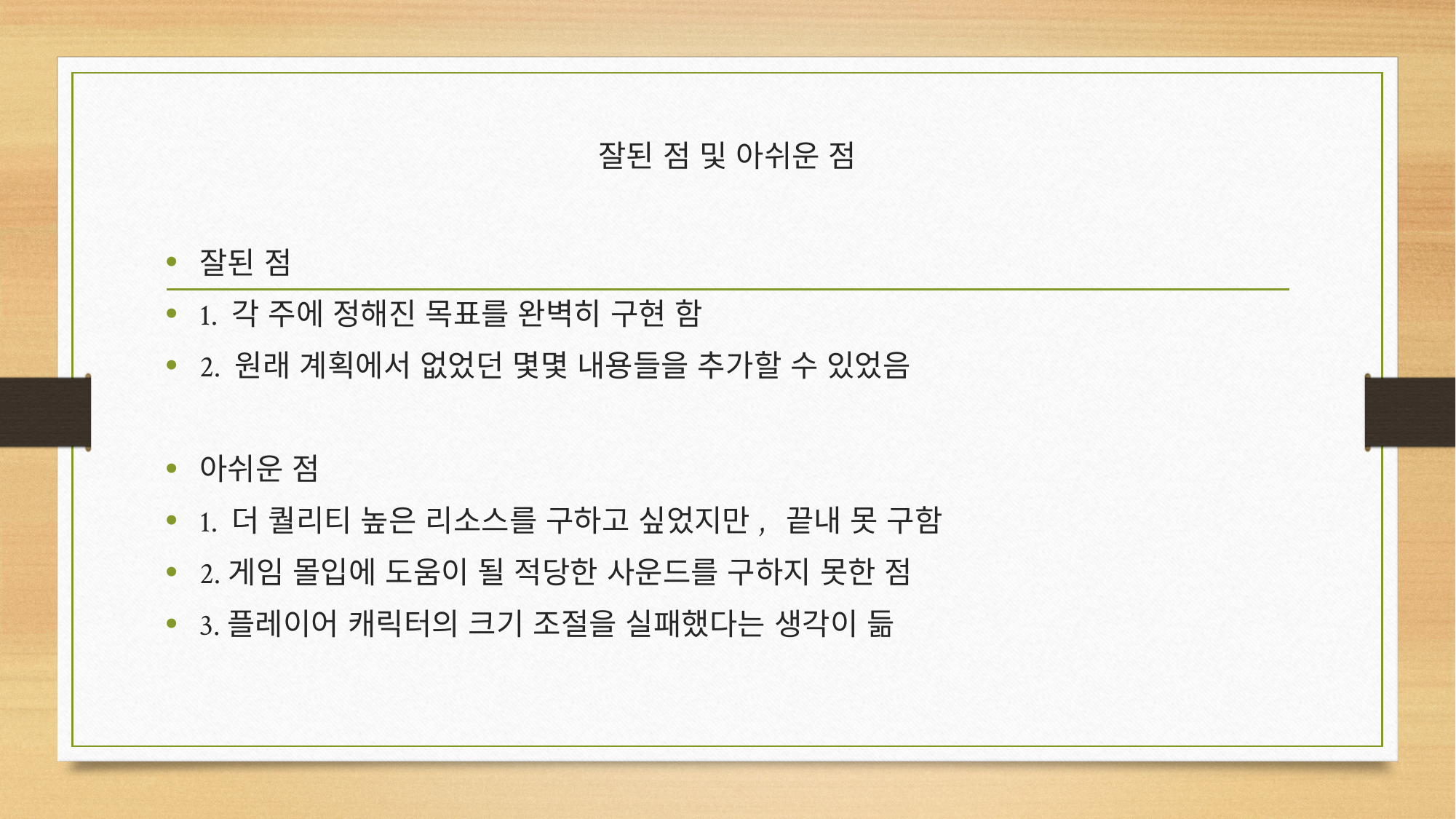

# 잘된 점 및 아쉬운 점
잘된 점
1. 각 주에 정해진 목표를 완벽히 구현 함
2. 원래 계획에서 없었던 몇몇 내용들을 추가할 수 있었음

아쉬운 점
1. 더 퀄리티 높은 리소스를 구하고 싶었지만,  끝내 못 구함
2.게임 몰입에 도움이 될 적당한 사운드를 구하지 못한 점
3.플레이어 캐릭터의 크기 조절을 실패했다는 생각이 듦